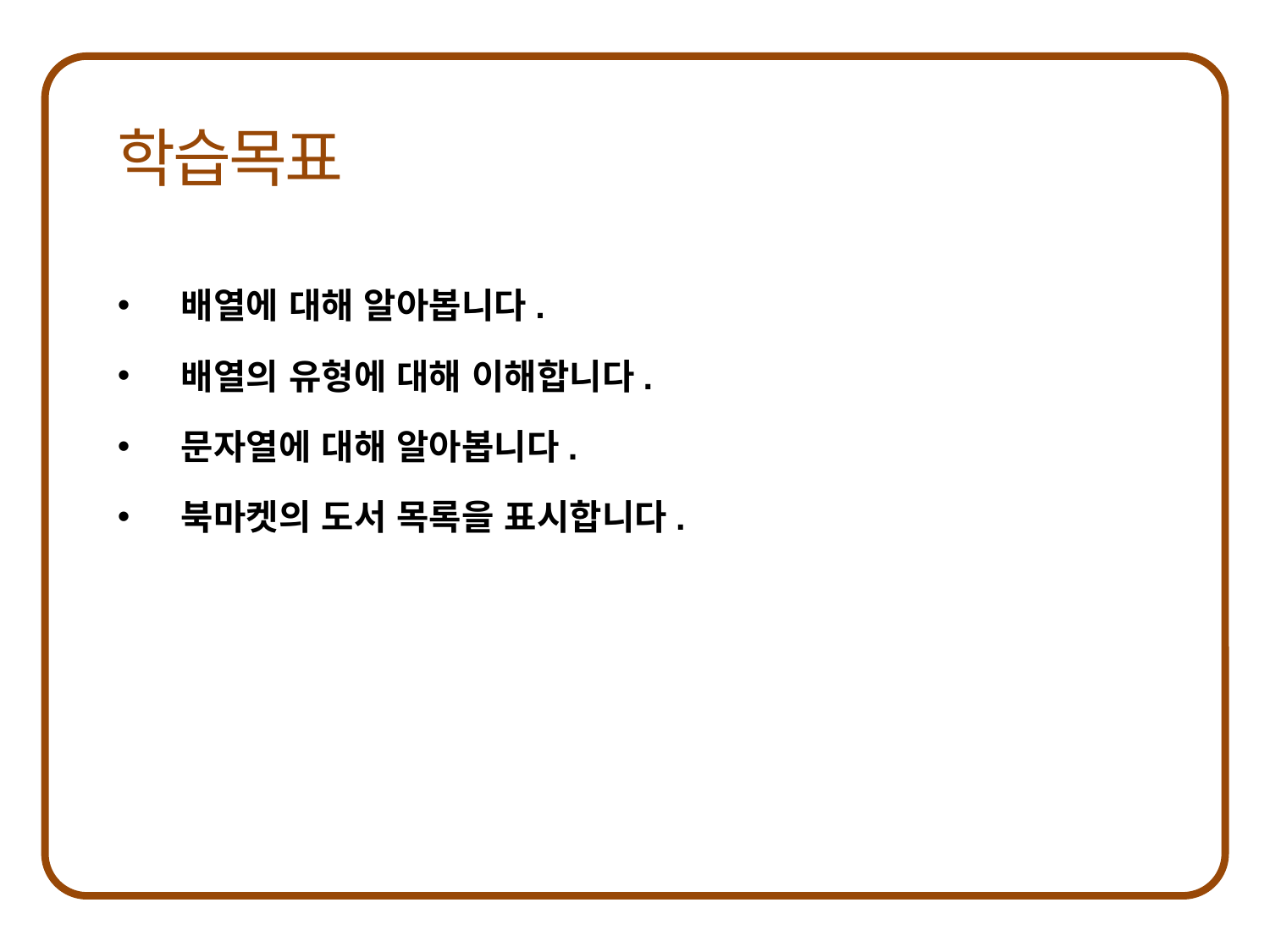

배열에 대해 알아봅니다.
배열의 유형에 대해 이해합니다.
문자열에 대해 알아봅니다.
북마켓의 도서 목록을 표시합니다.